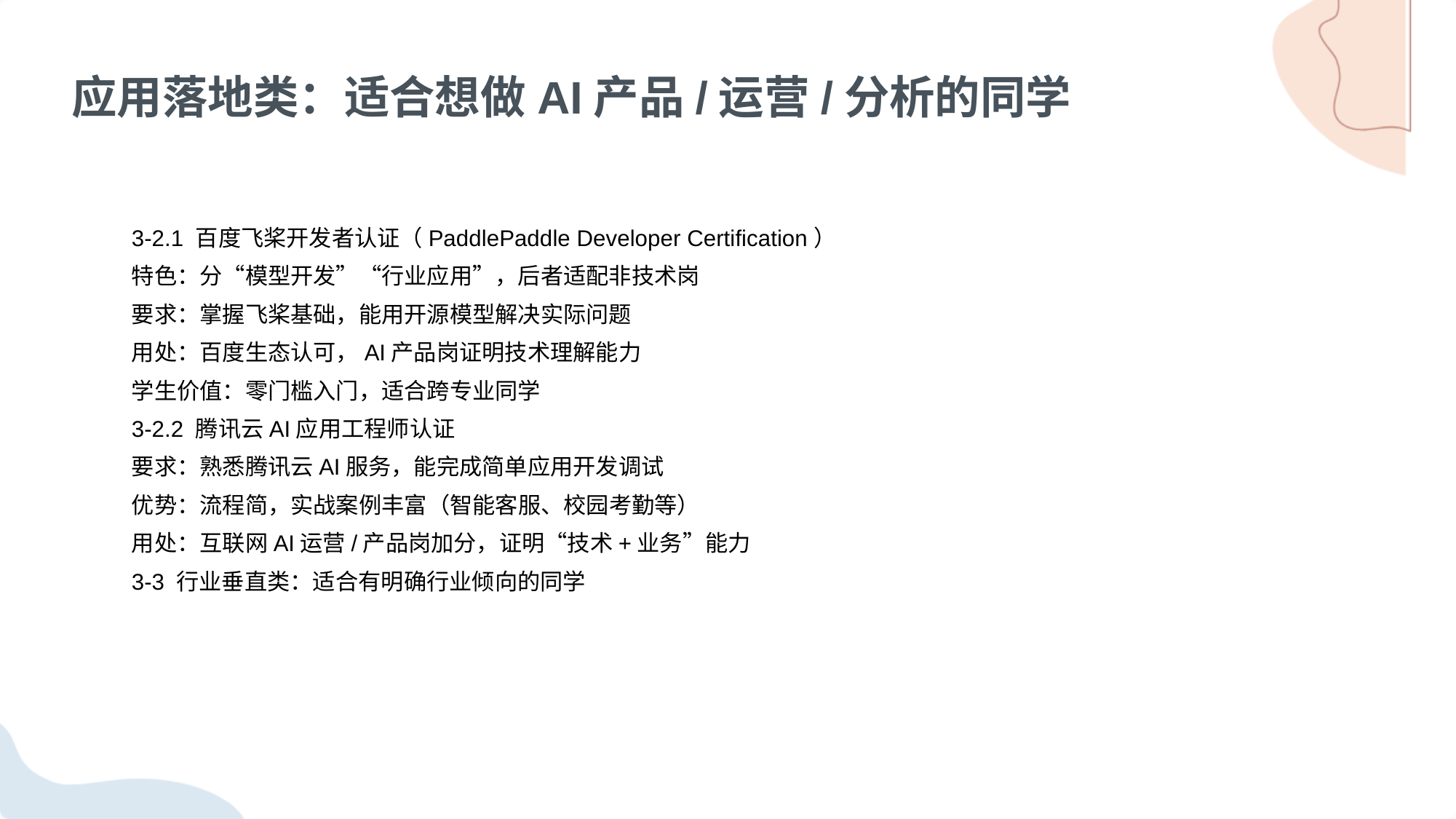

应用落地类：适合想做AI产品/运营/分析的同学
3-2.1 百度飞桨开发者认证（PaddlePaddle Developer Certification）
特色：分“模型开发”“行业应用”，后者适配非技术岗
要求：掌握飞桨基础，能用开源模型解决实际问题
用处：百度生态认可，AI产品岗证明技术理解能力
学生价值：零门槛入门，适合跨专业同学
3-2.2 腾讯云AI应用工程师认证
要求：熟悉腾讯云AI服务，能完成简单应用开发调试
优势：流程简，实战案例丰富（智能客服、校园考勤等）
用处：互联网AI运营/产品岗加分，证明“技术+业务”能力
3-3 行业垂直类：适合有明确行业倾向的同学